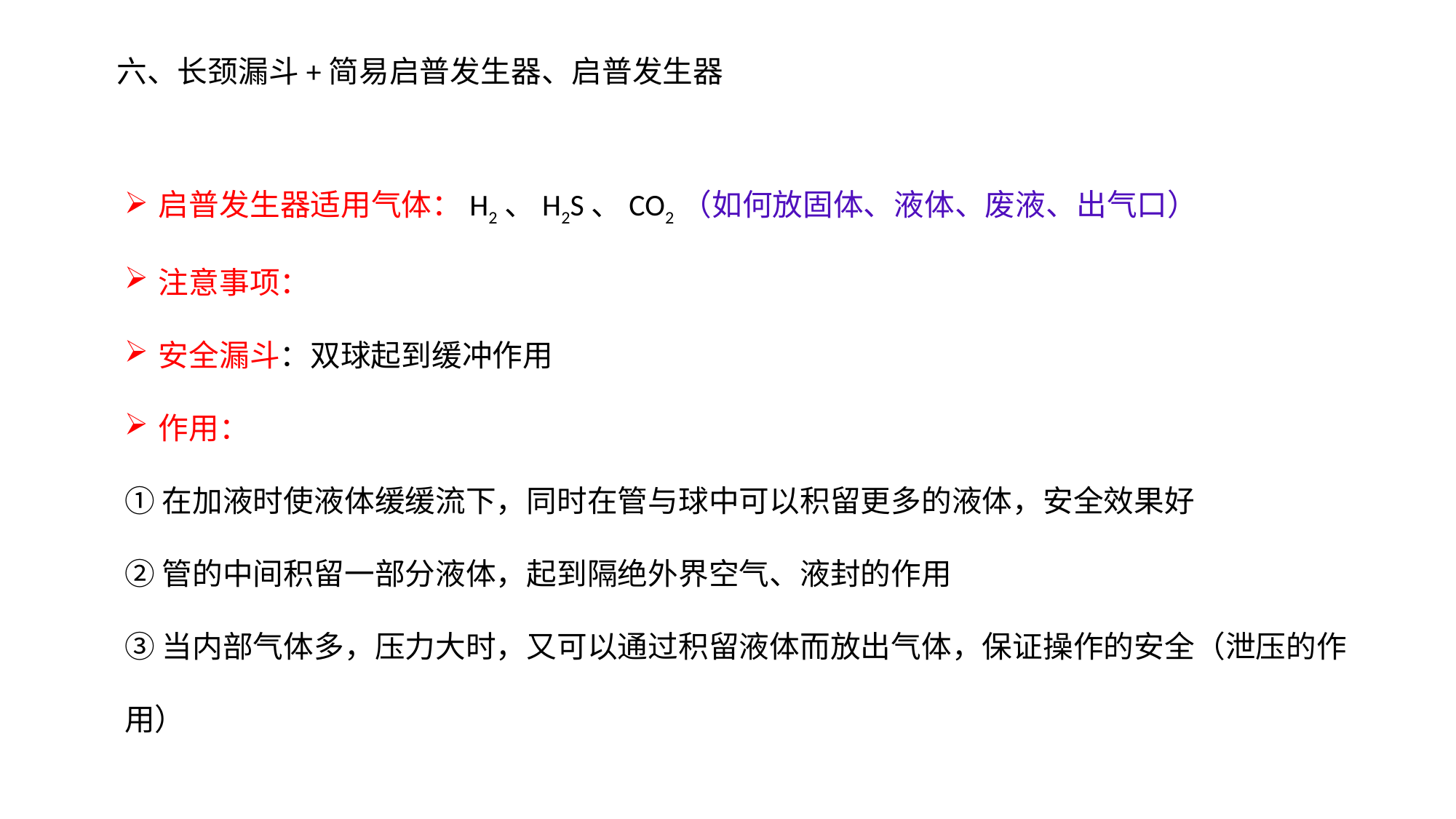

六、长颈漏斗+简易启普发生器、启普发生器
启普发生器适用气体：H2、H2S、CO2（如何放固体、液体、废液、出气口）
注意事项：
安全漏斗：双球起到缓冲作用
作用：
①在加液时使液体缓缓流下，同时在管与球中可以积留更多的液体，安全效果好
②管的中间积留一部分液体，起到隔绝外界空气、液封的作用
③当内部气体多，压力大时，又可以通过积留液体而放出气体，保证操作的安全（泄压的作用）